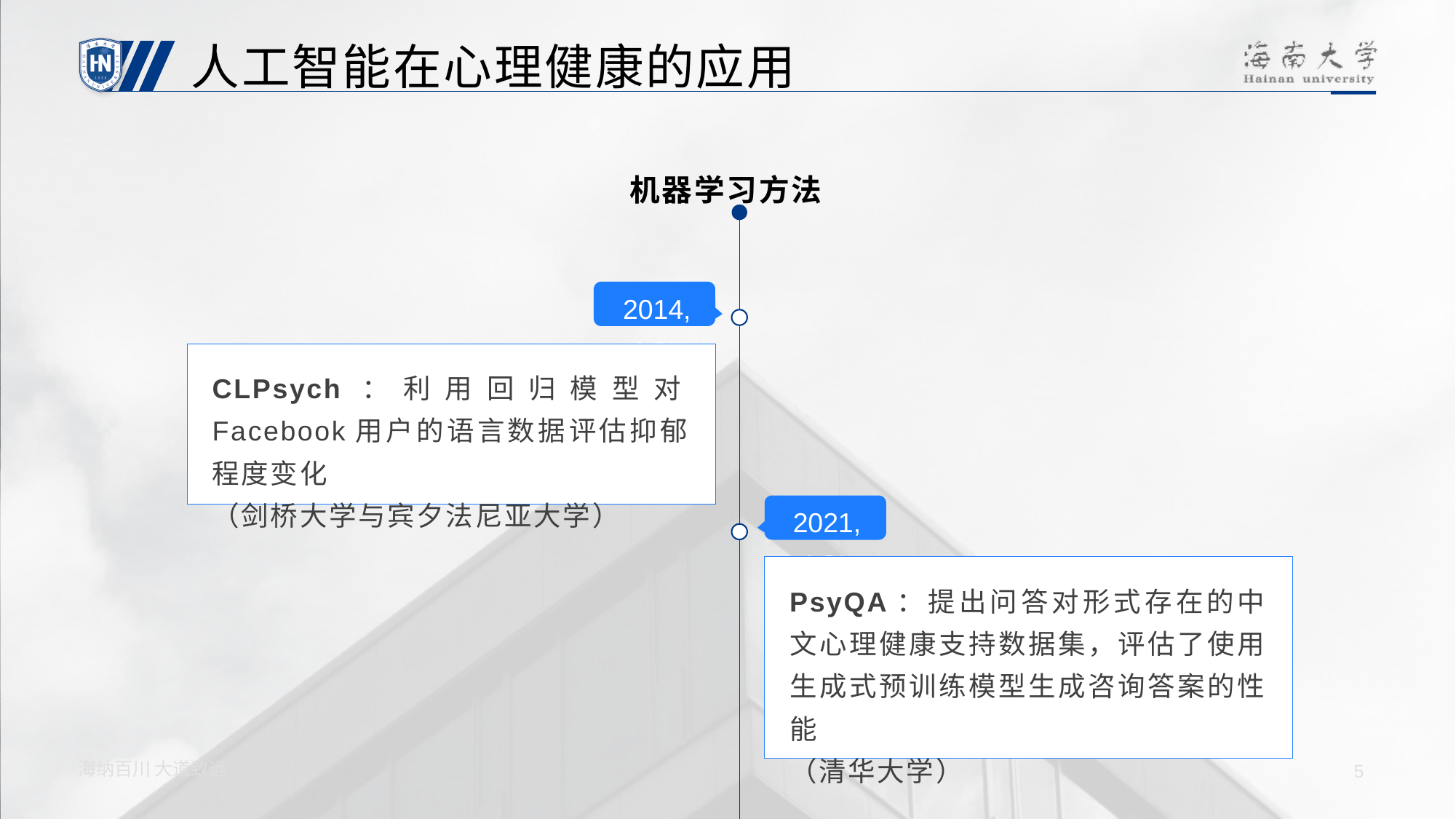

人工智能在心理健康的应用
机器学习方法

2014, ACL

CLPsych：利用回归模型对Facebook用户的语言数据评估抑郁程度变化
（剑桥大学与宾夕法尼亚大学）
2021, ACL

PsyQA：提出问答对形式存在的中文心理健康支持数据集，评估了使用生成式预训练模型生成咨询答案的性能
（清华大学）
海纳百川 大道致远
5